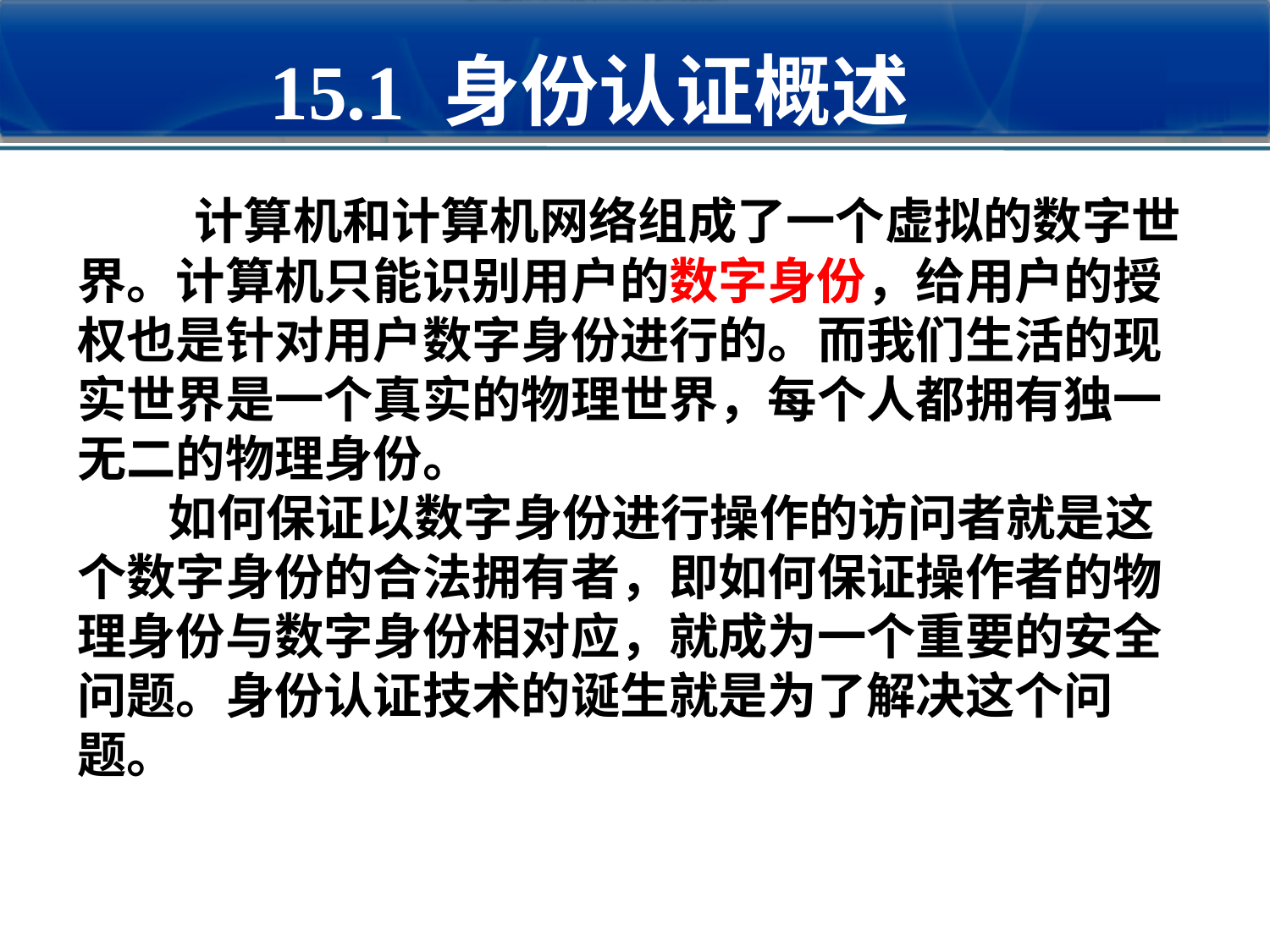

15.1 身份认证概述

        计算机和计算机网络组成了一个虚拟的数字世界。计算机只能识别用户的数字身份，给用户的授权也是针对用户数字身份进行的。而我们生活的现实世界是一个真实的物理世界，每个人都拥有独一无二的物理身份。
       如何保证以数字身份进行操作的访问者就是这个数字身份的合法拥有者，即如何保证操作者的物理身份与数字身份相对应，就成为一个重要的安全问题。身份认证技术的诞生就是为了解决这个问题。